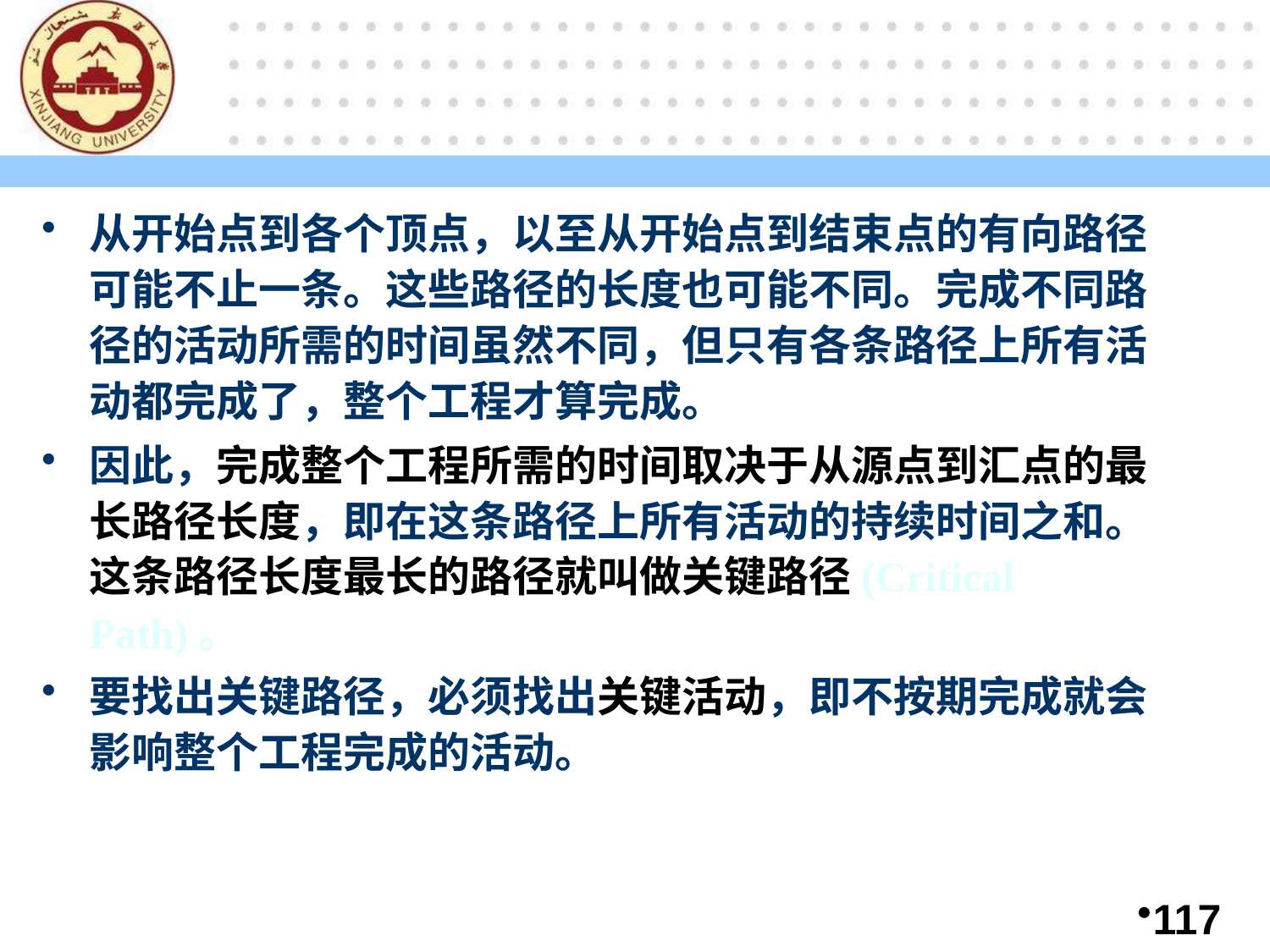

117-88
从开始点到各个顶点，以至从开始点到结束点的有向路径可能不止一条。这些路径的长度也可能不同。完成不同路径的活动所需的时间虽然不同，但只有各条路径上所有活动都完成了，整个工程才算完成。
因此，完成整个工程所需的时间取决于从源点到汇点的最长路径长度，即在这条路径上所有活动的持续时间之和。这条路径长度最长的路径就叫做关键路径(Critical Path)。
要找出关键路径，必须找出关键活动，即不按期完成就会影响整个工程完成的活动。